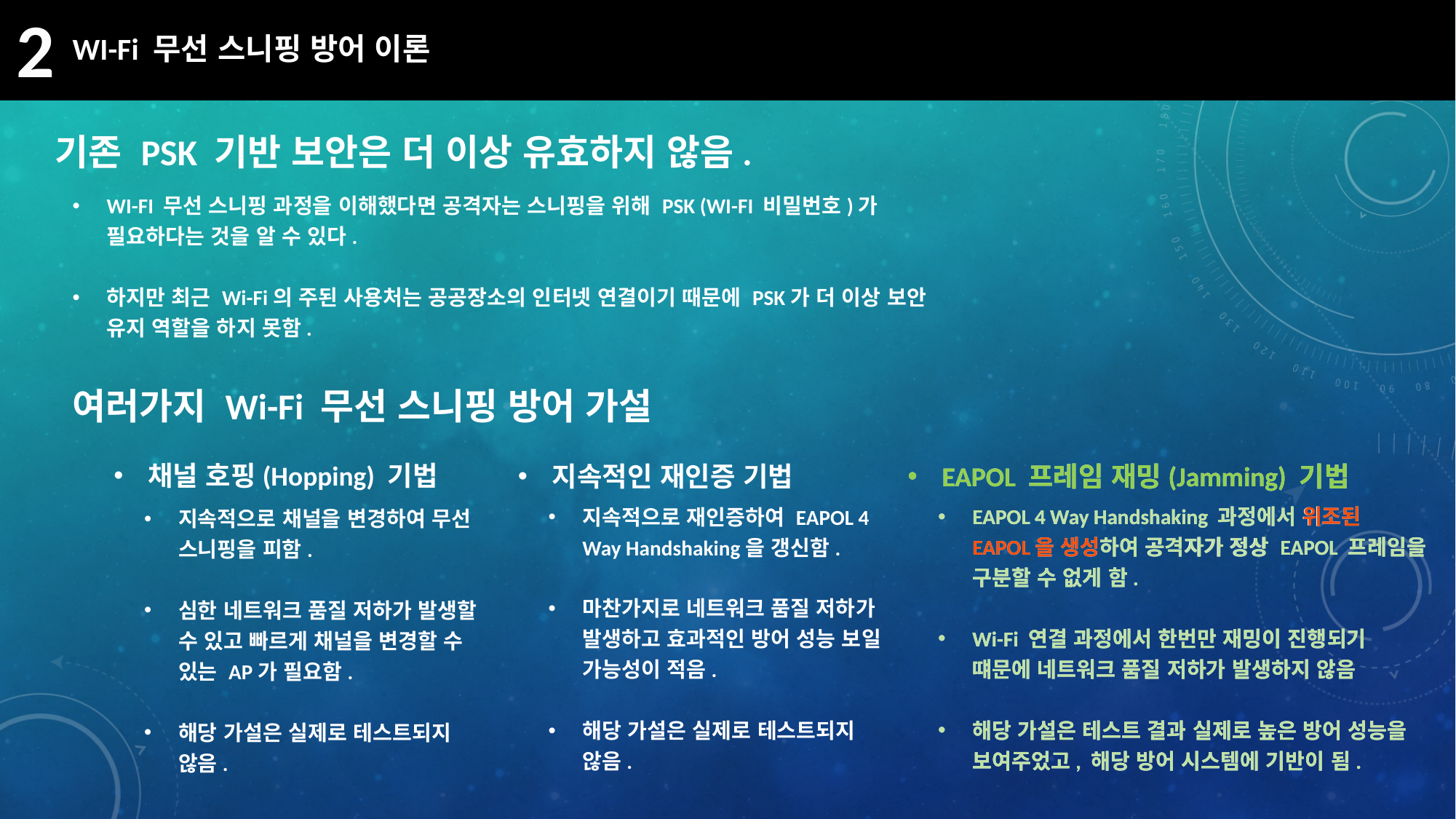

2

WI-Fi 무선 스니핑 방어 이론
기존 PSK 기반 보안은 더 이상 유효하지 않음.
WI-FI 무선 스니핑 과정을 이해했다면 공격자는 스니핑을 위해 PSK (WI-FI 비밀번호)가 필요하다는 것을 알 수 있다.

하지만 최근 Wi-Fi의 주된 사용처는 공공장소의 인터넷 연결이기 때문에 PSK가 더 이상 보안 유지 역할을 하지 못함.
여러가지 Wi-Fi 무선 스니핑 방어 가설
채널 호핑(Hopping) 기법
지속적으로 채널을 변경하여 무선 스니핑을 피함.

심한 네트워크 품질 저하가 발생할 수 있고 빠르게 채널을 변경할 수 있는 AP가 필요함.

해당 가설은 실제로 테스트되지 않음.
지속적인 재인증 기법
지속적으로 재인증하여 EAPOL 4 Way Handshaking을 갱신함.

마찬가지로 네트워크 품질 저하가 발생하고 효과적인 방어 성능 보일 가능성이 적음.

해당 가설은 실제로 테스트되지 않음.
EAPOL 프레임 재밍(Jamming) 기법
EAPOL 4 Way Handshaking 과정에서 위조된 EAPOL을 생성하여 공격자가 정상 EAPOL 프레임을 구분할 수 없게 함.

Wi-Fi 연결 과정에서 한번만 재밍이 진행되기 떄문에 네트워크 품질 저하가 발생하지 않음

해당 가설은 테스트 결과 실제로 높은 방어 성능을 보여주었고, 해당 방어 시스템에 기반이 됨.
EAPOL 프레임 재밍(Jamming) 기법
EAPOL 4 Way Handshaking 과정에서 위조된 EAPOL을 생성하여 공격자가 정상 EAPOL 프레임을 구분할 수 없게 함.

Wi-Fi 연결 과정에서 한번만 재밍이 진행되기 떄문에 네트워크 품질 저하가 발생하지 않음

해당 가설은 테스트 결과 실제로 높은 방어 성능을 보여주었고, 해당 방어 시스템에 기반이 됨.